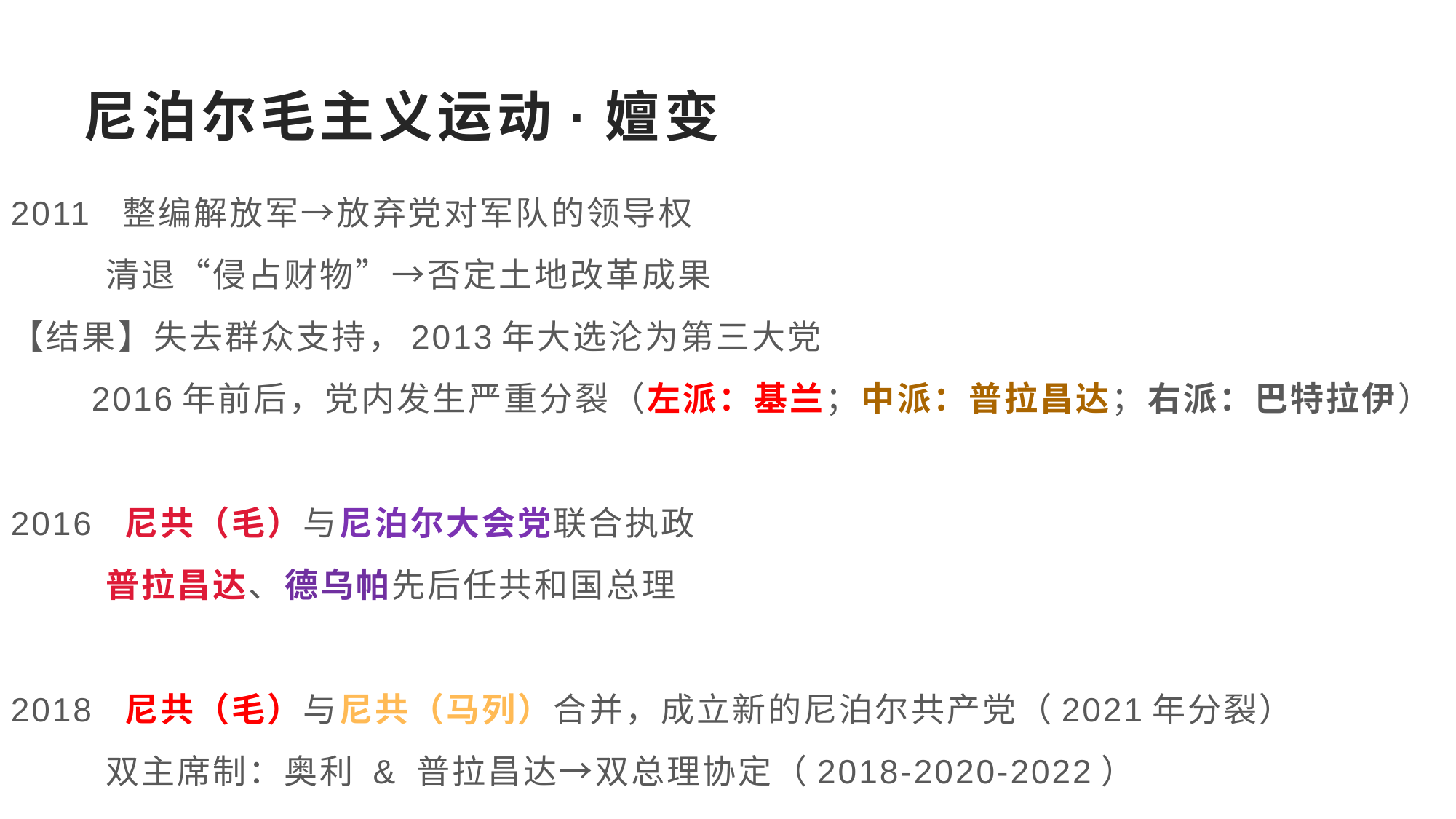

# 尼泊尔毛主义运动·嬗变
2011  整编解放军→放弃党对军队的领导权
         清退“侵占财物”→否定土地改革成果
【结果】失去群众支持，2013年大选沦为第三大党
       2016年前后，党内发生严重分裂（左派：基兰；中派：普拉昌达；右派：巴特拉伊）

2016  尼共（毛）与尼泊尔大会党联合执政
         普拉昌达、德乌帕先后任共和国总理

2018  尼共（毛）与尼共（马列）合并，成立新的尼泊尔共产党（2021年分裂）
         双主席制：奥利 & 普拉昌达→双总理协定（2018-2020-2022）